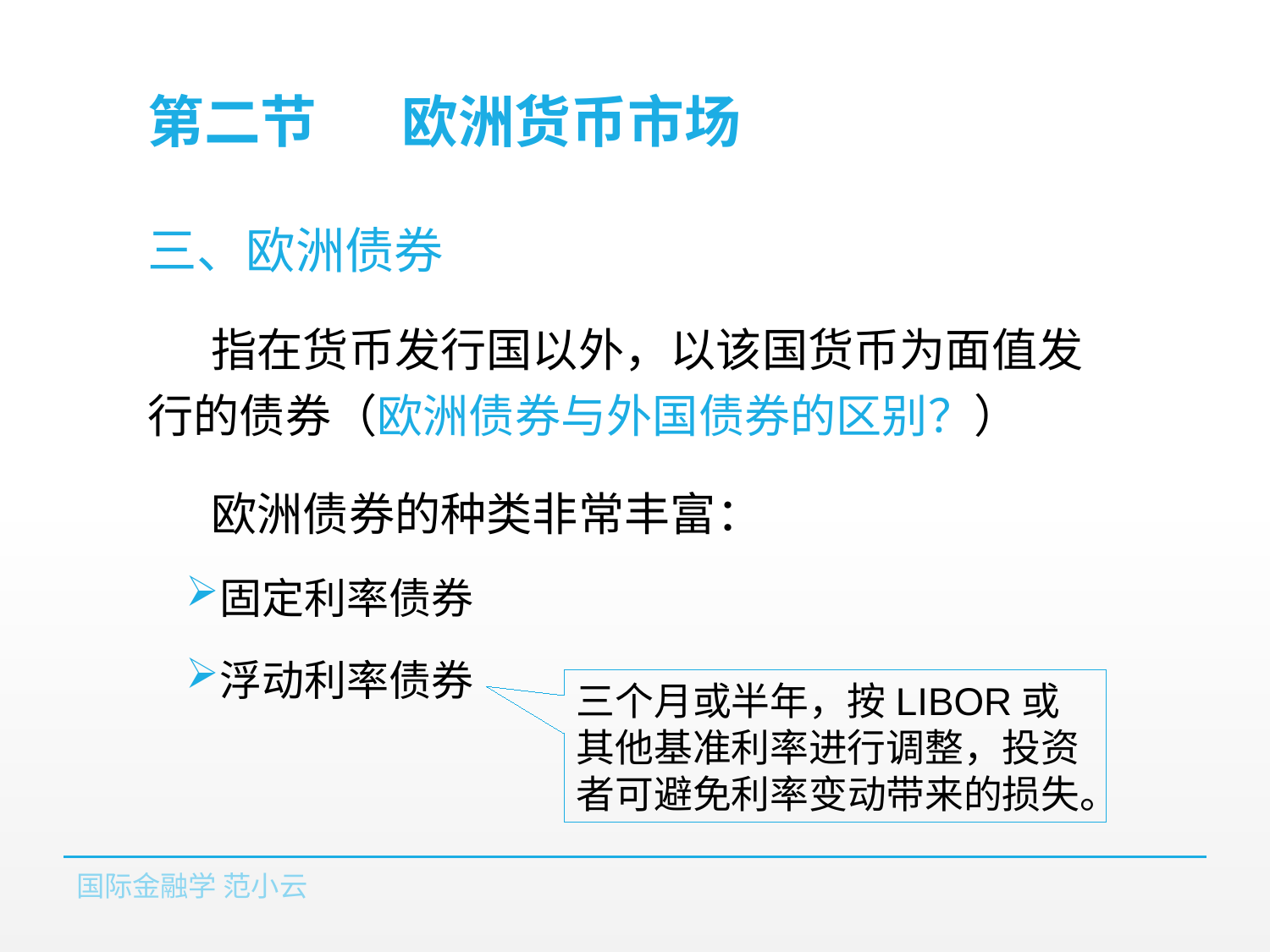

# 第二节	欧洲货币市场
三、欧洲债券
指在货币发行国以外，以该国货币为面值发行的债券（欧洲债券与外国债券的区别？）
欧洲债券的种类非常丰富：
固定利率债券
浮动利率债券
三个月或半年，按LIBOR或其他基准利率进行调整，投资者可避免利率变动带来的损失。
国际金融学 范小云